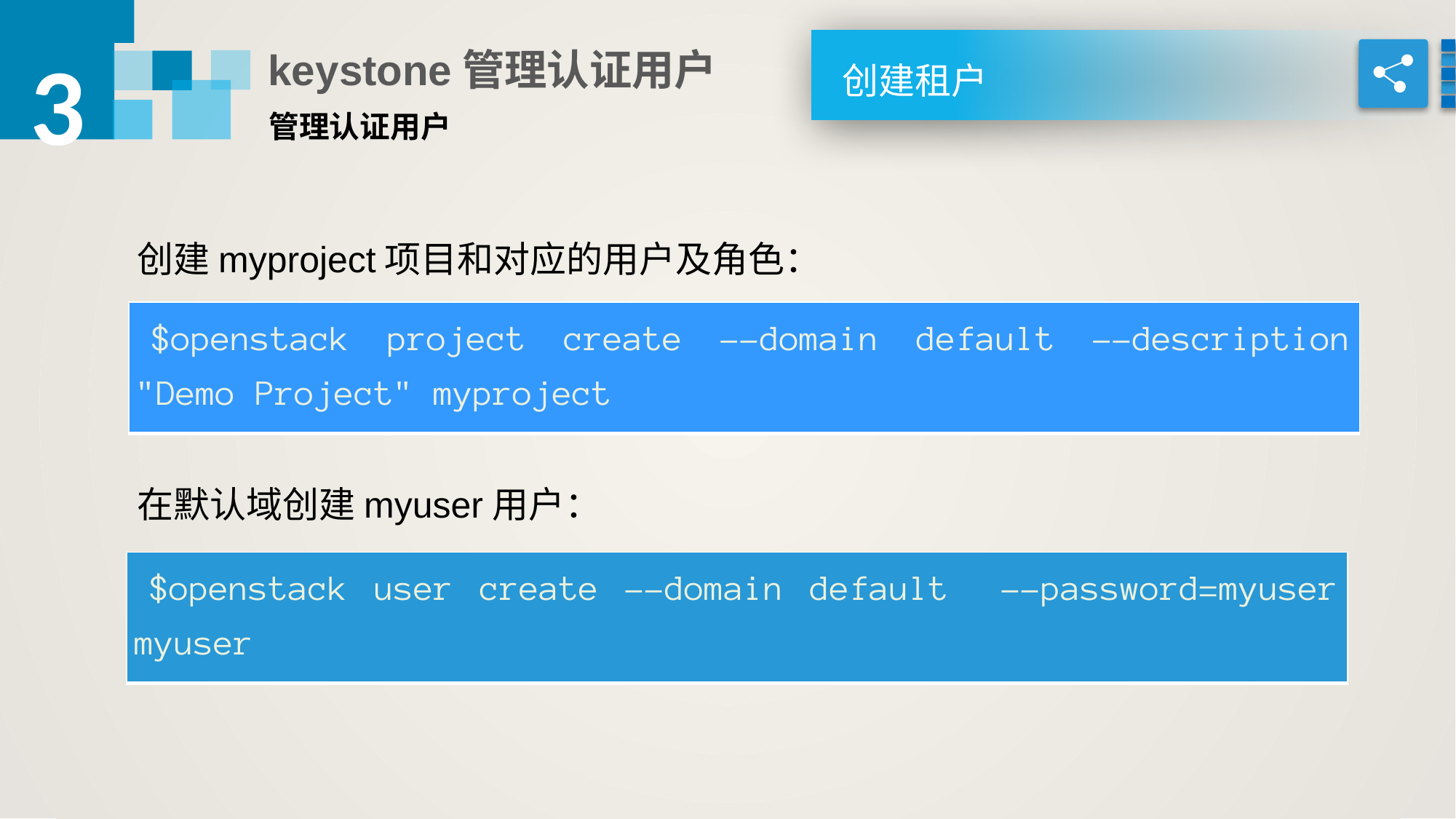

3
keystone管理认证用户
创建租户

管理认证用户
创建myproject项目和对应的用户及角色：
| $openstack project create --domain default --description "Demo Project" myproject |
| --- |
在默认域创建myuser用户：
| $openstack user create --domain default --password=myuser myuser |
| --- |